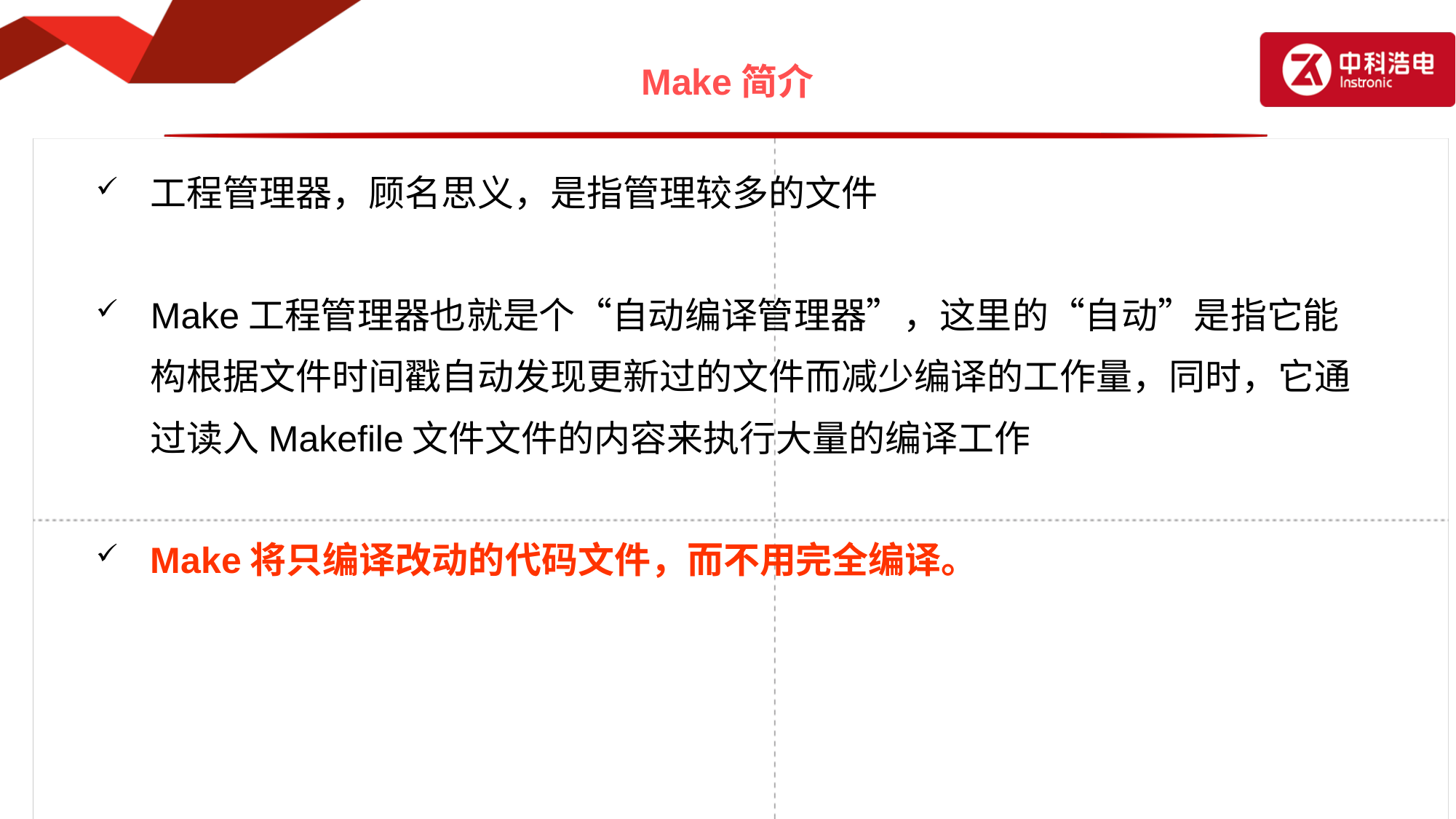

# Make简介
工程管理器，顾名思义，是指管理较多的文件

Make工程管理器也就是个“自动编译管理器”，这里的“自动”是指它能构根据文件时间戳自动发现更新过的文件而减少编译的工作量，同时，它通过读入Makefile文件文件的内容来执行大量的编译工作

Make将只编译改动的代码文件，而不用完全编译。